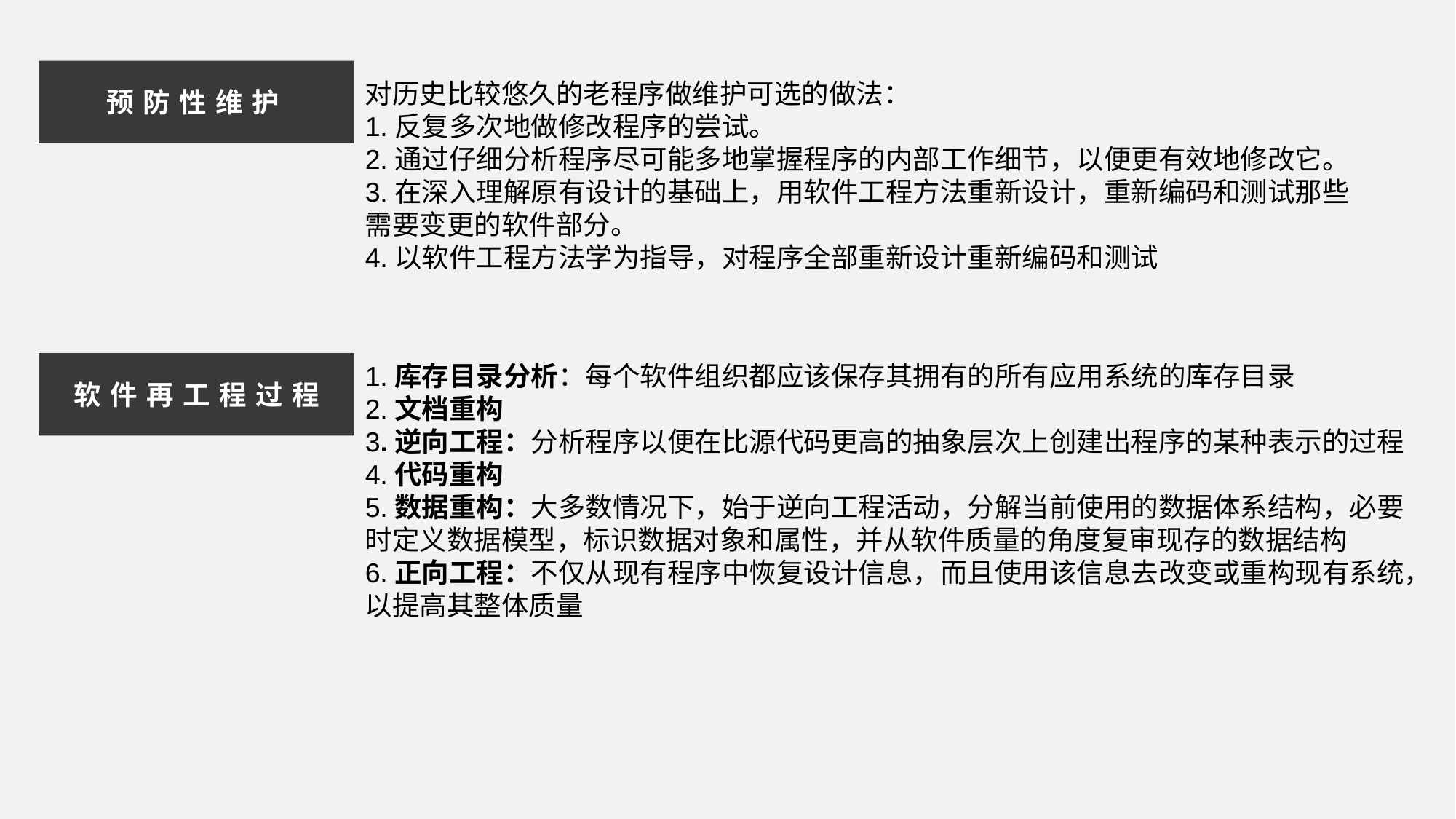

对历史比较悠久的老程序做维护可选的做法：
1.反复多次地做修改程序的尝试。
2.通过仔细分析程序尽可能多地掌握程序的内部工作细节，以便更有效地修改它。
3.在深入理解原有设计的基础上，用软件工程方法重新设计，重新编码和测试那些需要变更的软件部分。
4.以软件工程方法学为指导，对程序全部重新设计重新编码和测试
预防性维护

1.库存目录分析：每个软件组织都应该保存其拥有的所有应用系统的库存目录
2.文档重构
3.逆向工程：分析程序以便在比源代码更高的抽象层次上创建出程序的某种表示的过程
4.代码重构
5.数据重构：大多数情况下，始于逆向工程活动，分解当前使用的数据体系结构，必要时定义数据模型，标识数据对象和属性，并从软件质量的角度复审现存的数据结构
6.正向工程：不仅从现有程序中恢复设计信息，而且使用该信息去改变或重构现有系统，以提高其整体质量
软件再工程过程